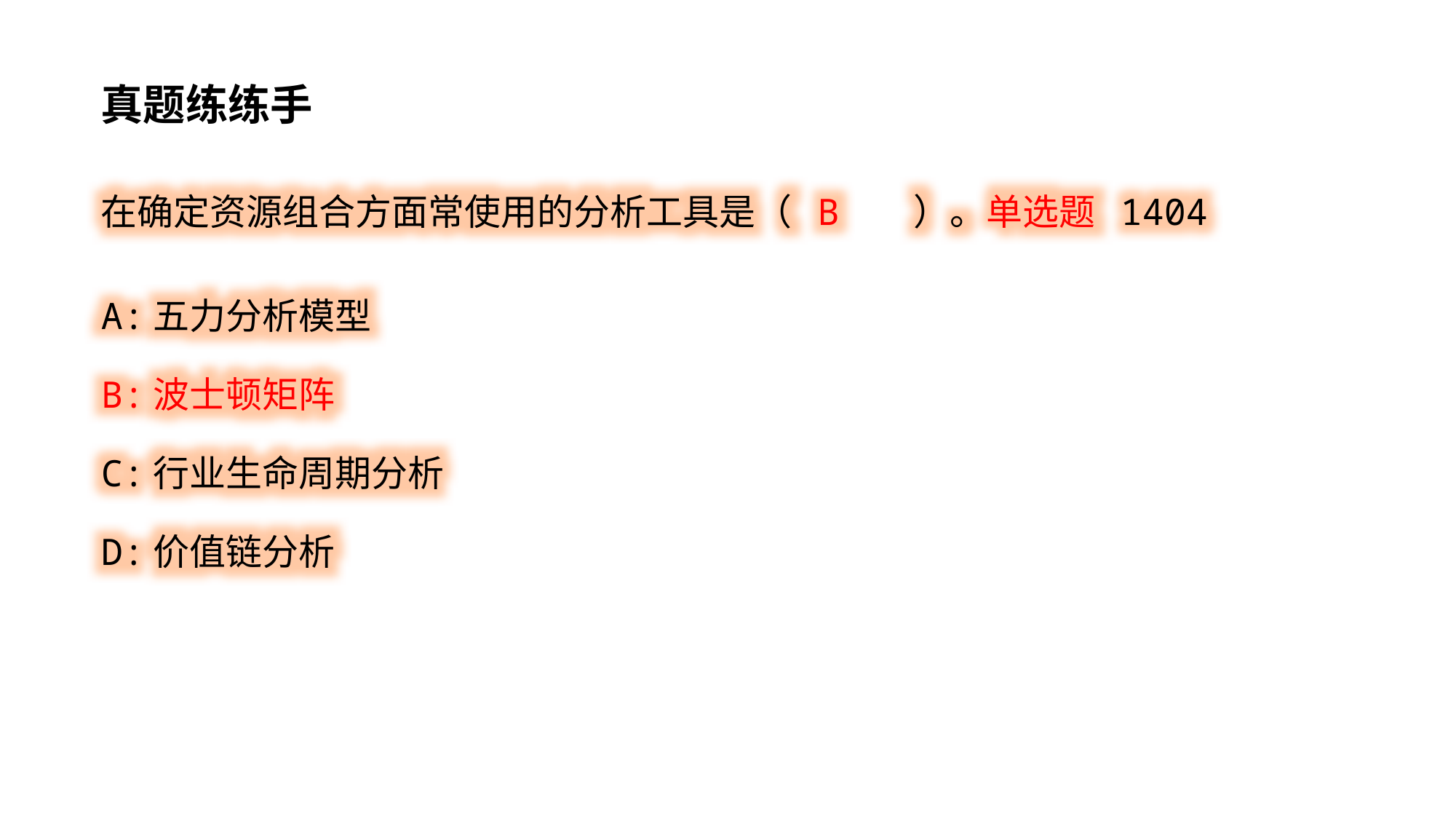

真题练练手
在确定资源组合方面常使用的分析工具是（  B   ）。单选题  1404

A:五力分析模型

B:波士顿矩阵

C:行业生命周期分析

D:价值链分析